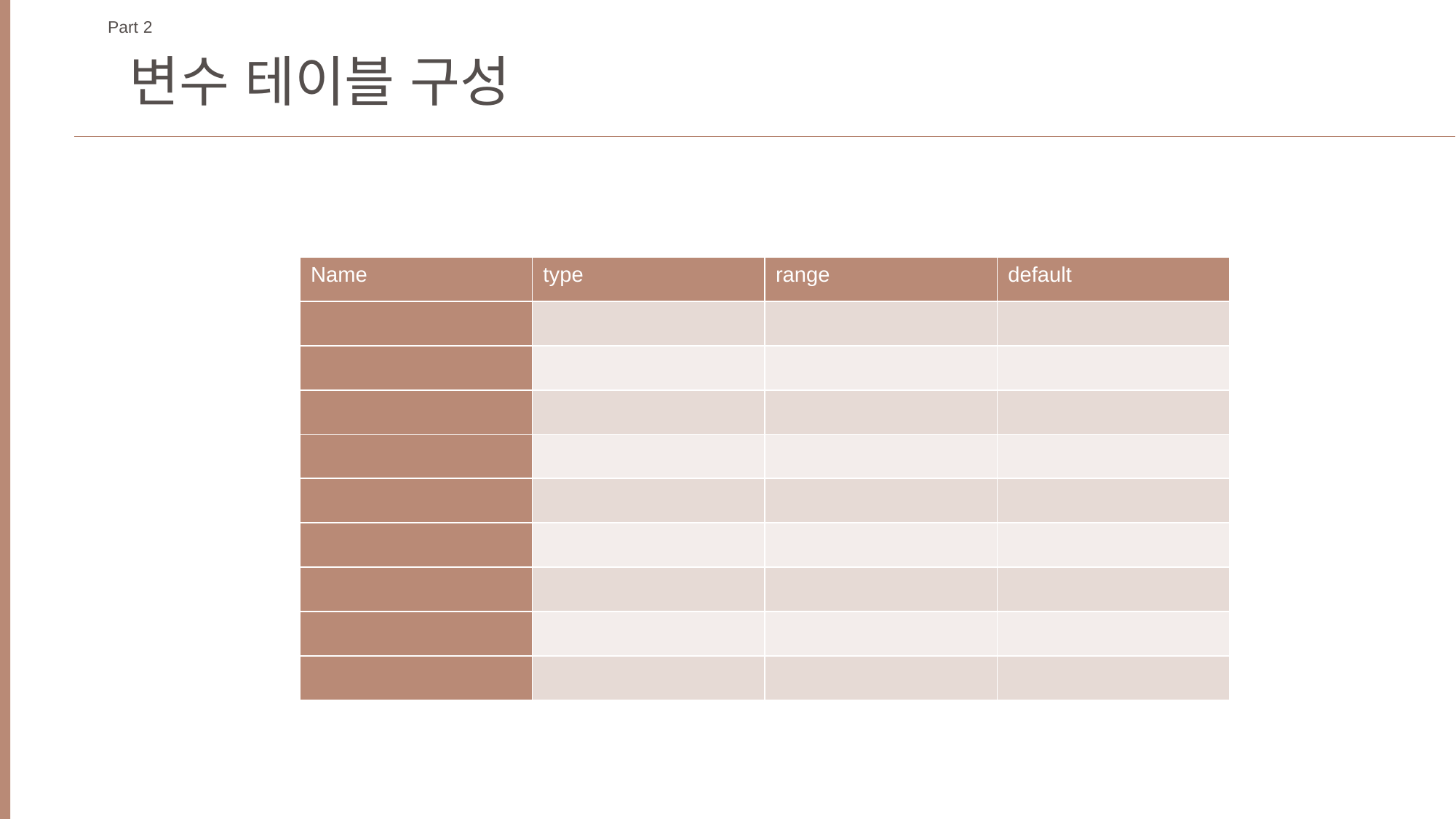

Part 2
변수 테이블 구성
| Name | type | range | default |
| --- | --- | --- | --- |
|  |  |  |  |
|  |  |  |  |
|  |  |  |  |
|  |  |  |  |
|  |  |  |  |
|  |  |  |  |
|  |  |  |  |
|  |  |  |  |
|  |  |  |  |